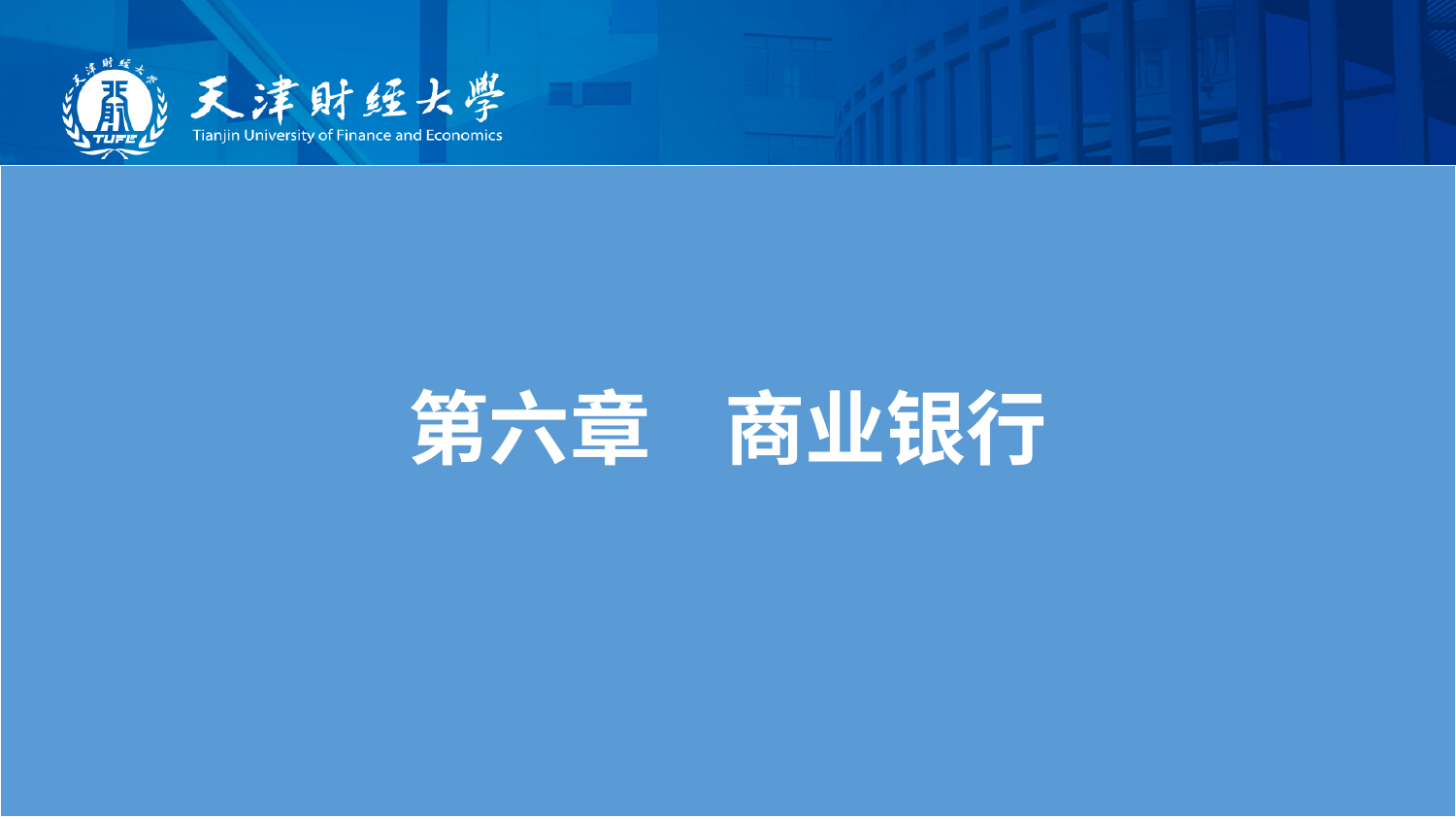

| 第六章 商业银行 |
| --- |
第六章 商业银行